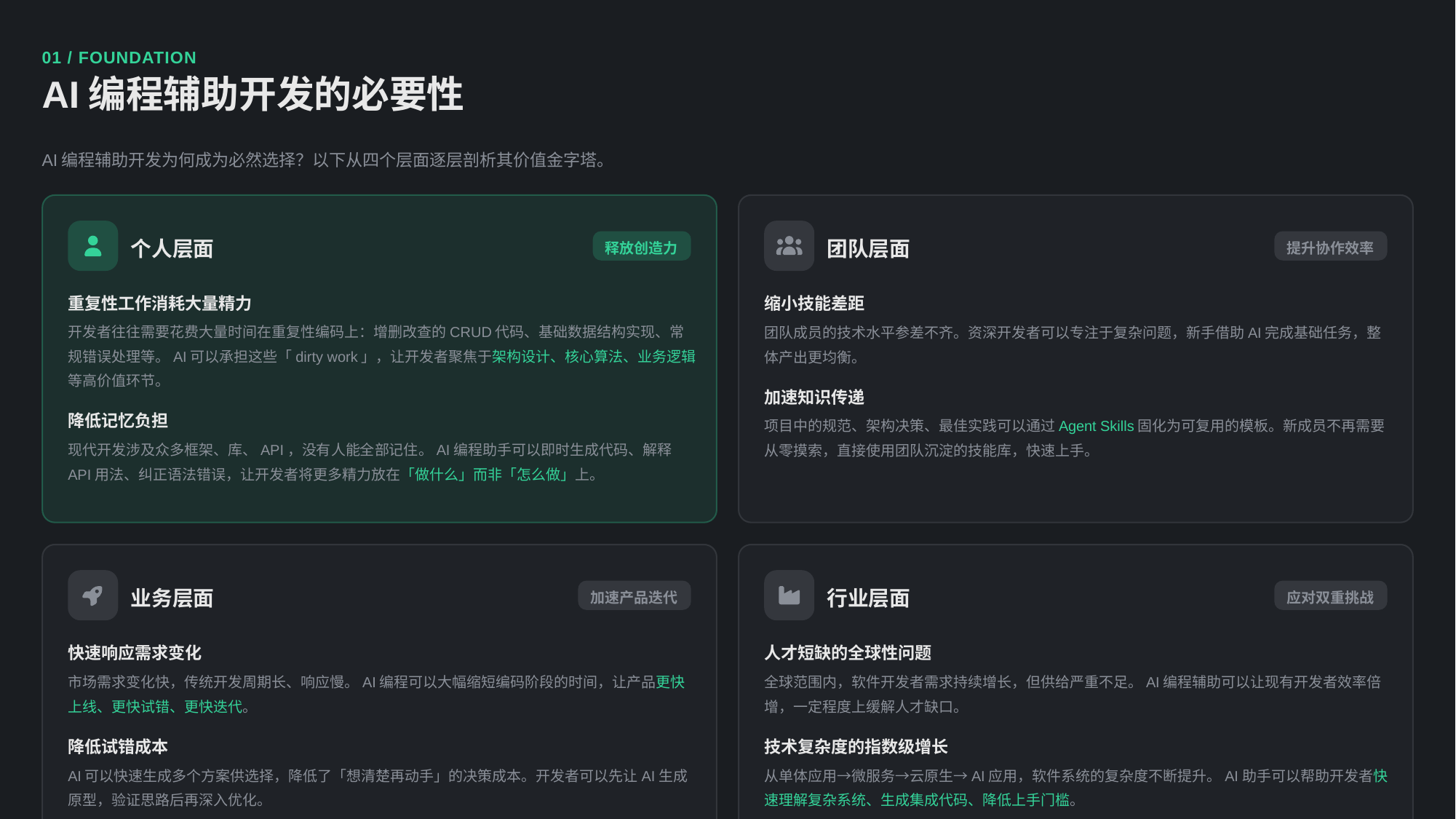

01 / FOUNDATION
AI编程辅助开发的必要性
AI编程辅助开发为何成为必然选择？以下从四个层面逐层剖析其价值金字塔。

个人层面

释放创造力
团队层面

提升协作效率

重复性工作消耗大量精力
缩小技能差距
开发者往往需要花费大量时间在重复性编码上：增删改查的CRUD代码、基础数据结构实现、常规错误处理等。AI可以承担这些「dirty work」，让开发者聚焦于架构设计、核心算法、业务逻辑等高价值环节。
团队成员的技术水平参差不齐。资深开发者可以专注于复杂问题，新手借助AI完成基础任务，整体产出更均衡。
加速知识传递
降低记忆负担
项目中的规范、架构决策、最佳实践可以通过Agent Skills固化为可复用的模板。新成员不再需要从零摸索，直接使用团队沉淀的技能库，快速上手。
现代开发涉及众多框架、库、API，没有人能全部记住。AI编程助手可以即时生成代码、解释API用法、纠正语法错误，让开发者将更多精力放在「做什么」而非「怎么做」上。

业务层面

加速产品迭代
行业层面

应对双重挑战

快速响应需求变化
人才短缺的全球性问题
市场需求变化快，传统开发周期长、响应慢。AI编程可以大幅缩短编码阶段的时间，让产品更快上线、更快试错、更快迭代。
全球范围内，软件开发者需求持续增长，但供给严重不足。AI编程辅助可以让现有开发者效率倍增，一定程度上缓解人才缺口。
降低试错成本
技术复杂度的指数级增长
AI可以快速生成多个方案供选择，降低了「想清楚再动手」的决策成本。开发者可以先让AI生成原型，验证思路后再深入优化。
从单体应用→微服务→云原生→AI应用，软件系统的复杂度不断提升。AI助手可以帮助开发者快速理解复杂系统、生成集成代码、降低上手门槛。